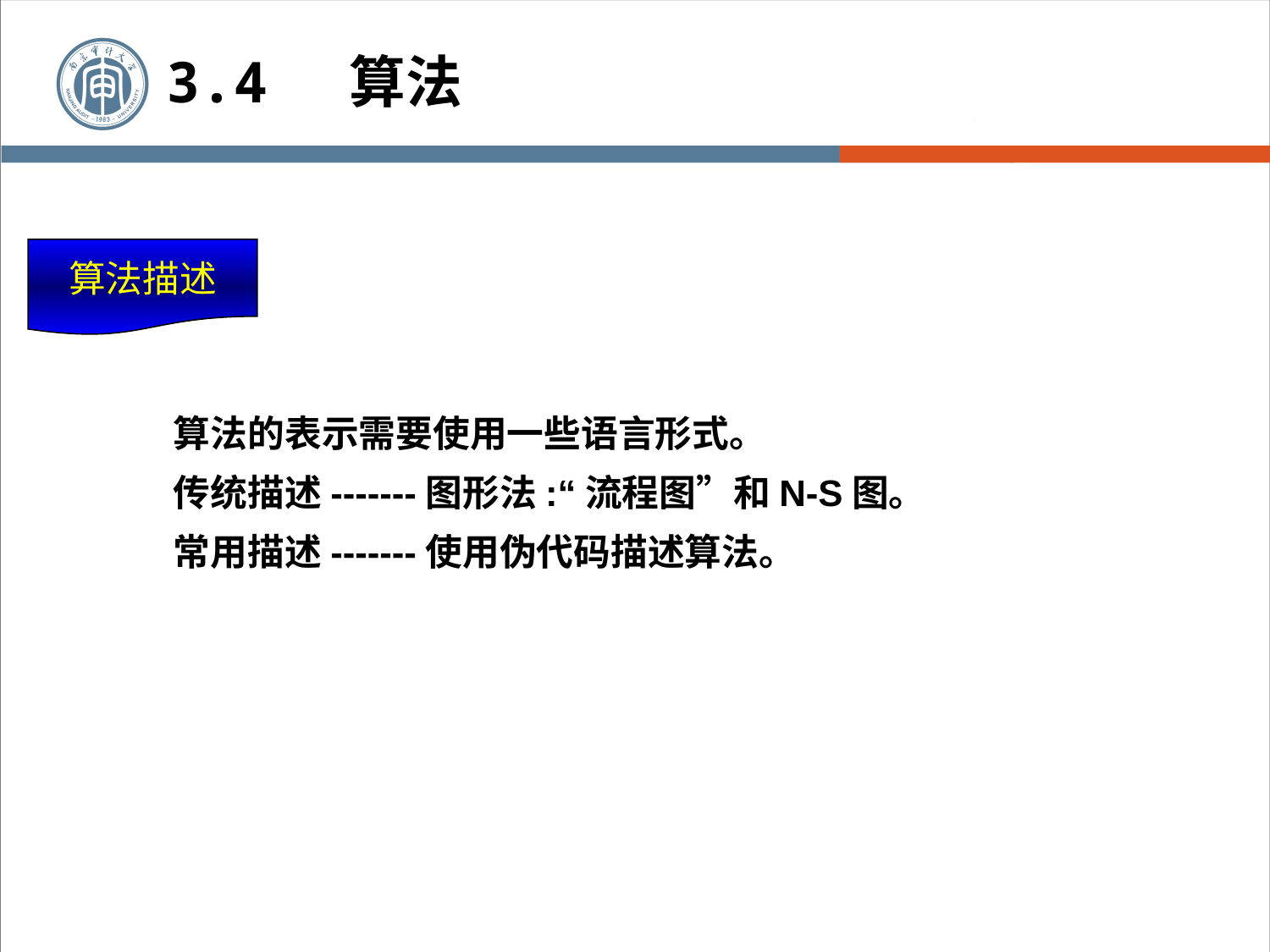

3.4  算法
算法描述
算法的表示需要使用一些语言形式。
传统描述-------图形法:“流程图”和N-S图。
常用描述-------使用伪代码描述算法。